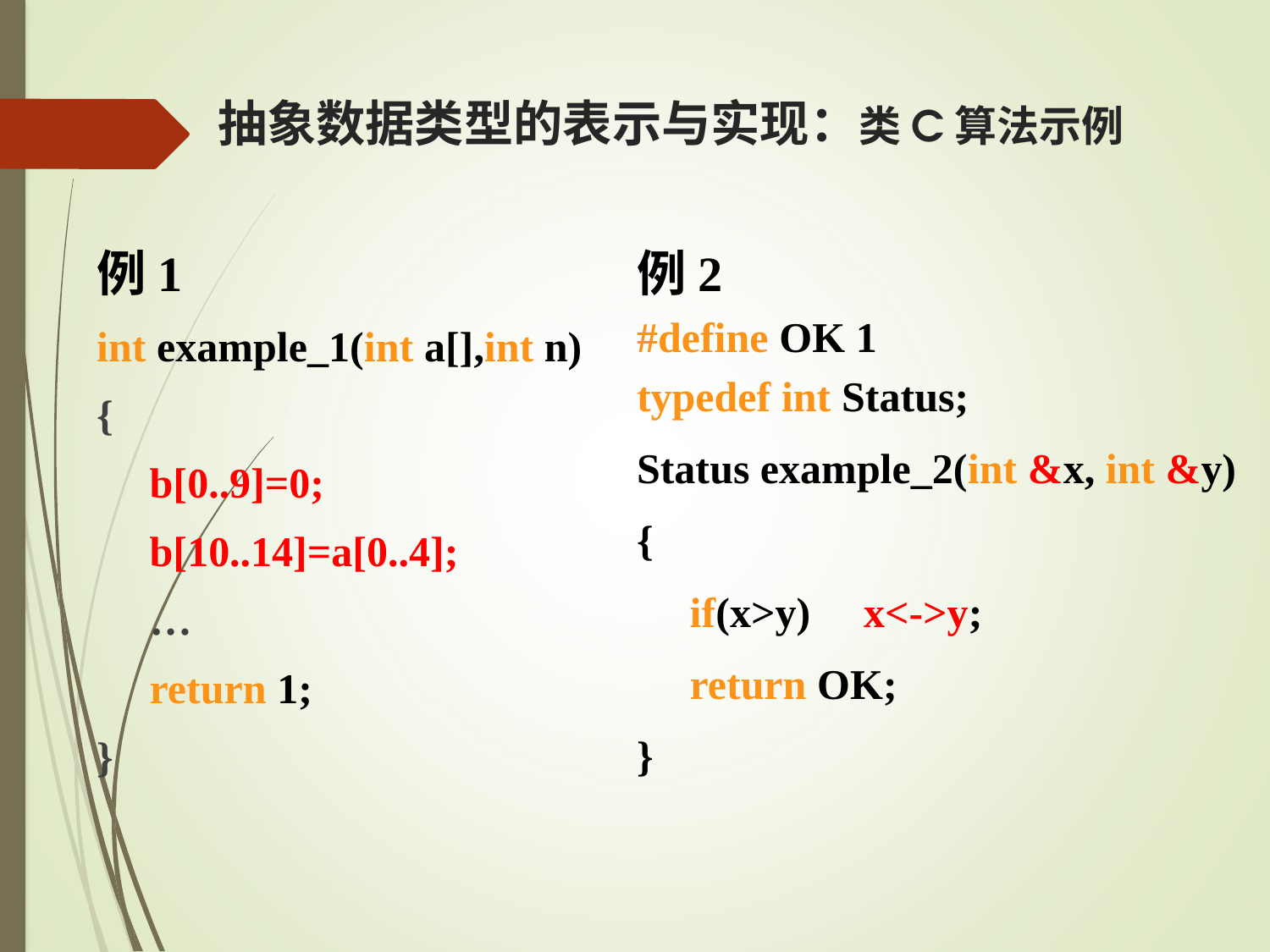

# 抽象数据类型的表示与实现：类C算法示例
47
例1
int example_1(int a[],int n)
{
     b[0..9]=0;
     b[10..14]=a[0..4];
     …
     return 1;
}
例2
#define OK 1
typedef int Status;
Status example_2(int &x, int &y)
{
     if(x>y)     x<->y;
     return OK;
}